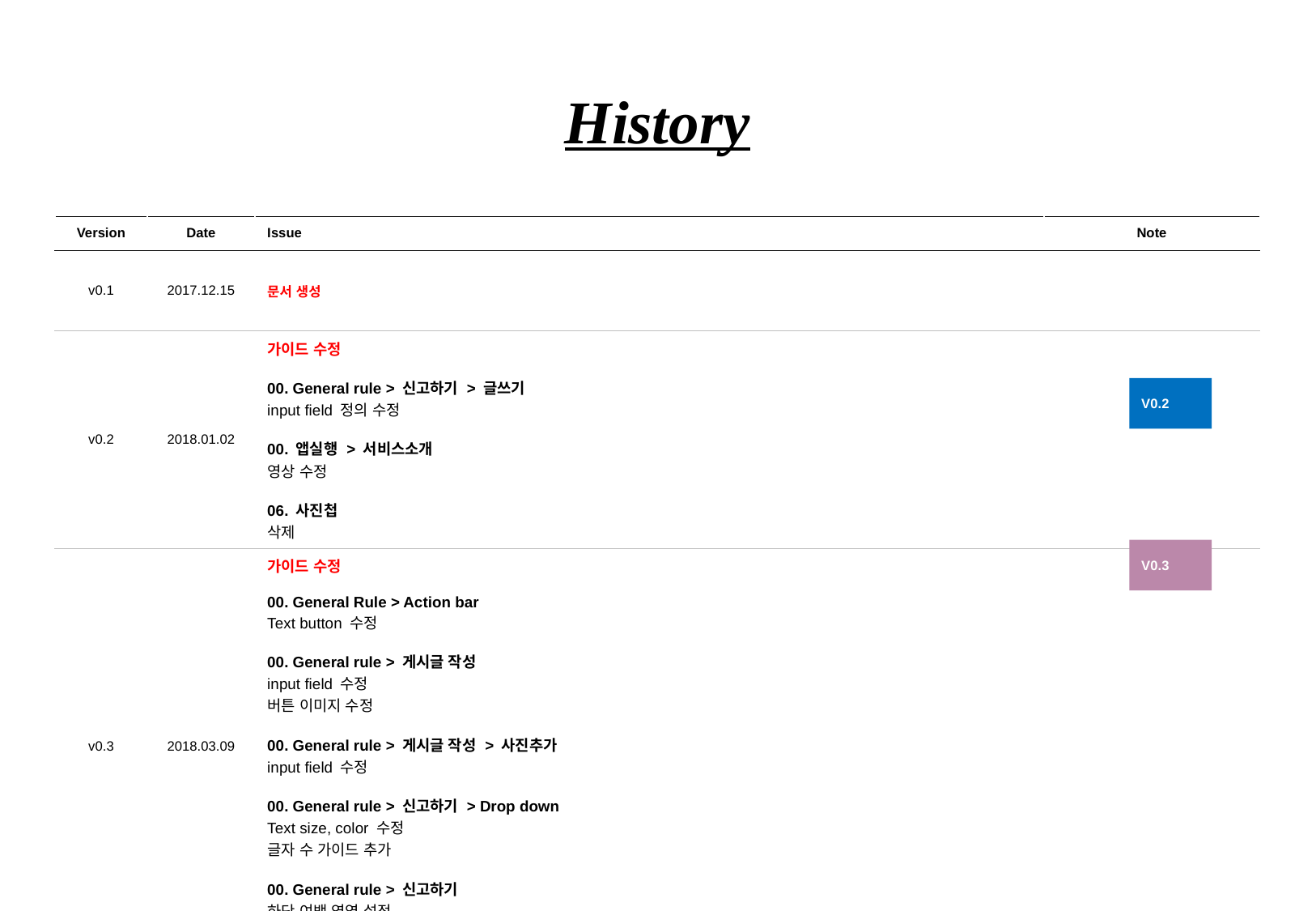

History
| Version | Date | Issue | Note |
| --- | --- | --- | --- |
| v0.1 | 2017.12.15 | 문서 생성 |  |
| v0.2 | 2018.01.02 | 가이드 수정 00. General rule > 신고하기 > 글쓰기 input field 정의 수정 00. 앱실행 > 서비스소개 영상 수정 06. 사진첩 삭제 |  |
| v0.3 | 2018.03.09 | 가이드 수정 00. General Rule > Action bar Text button 수정 00. General rule > 게시글 작성 input field 수정 버튼 이미지 수정 00. General rule > 게시글 작성 > 사진추가 input field 수정 00. General rule > 신고하기 > Drop down Text size, color 수정 글자 수 가이드 추가 00. General rule > 신고하기 하단 여백 영역 설정 |  |
V0.2
V0.3